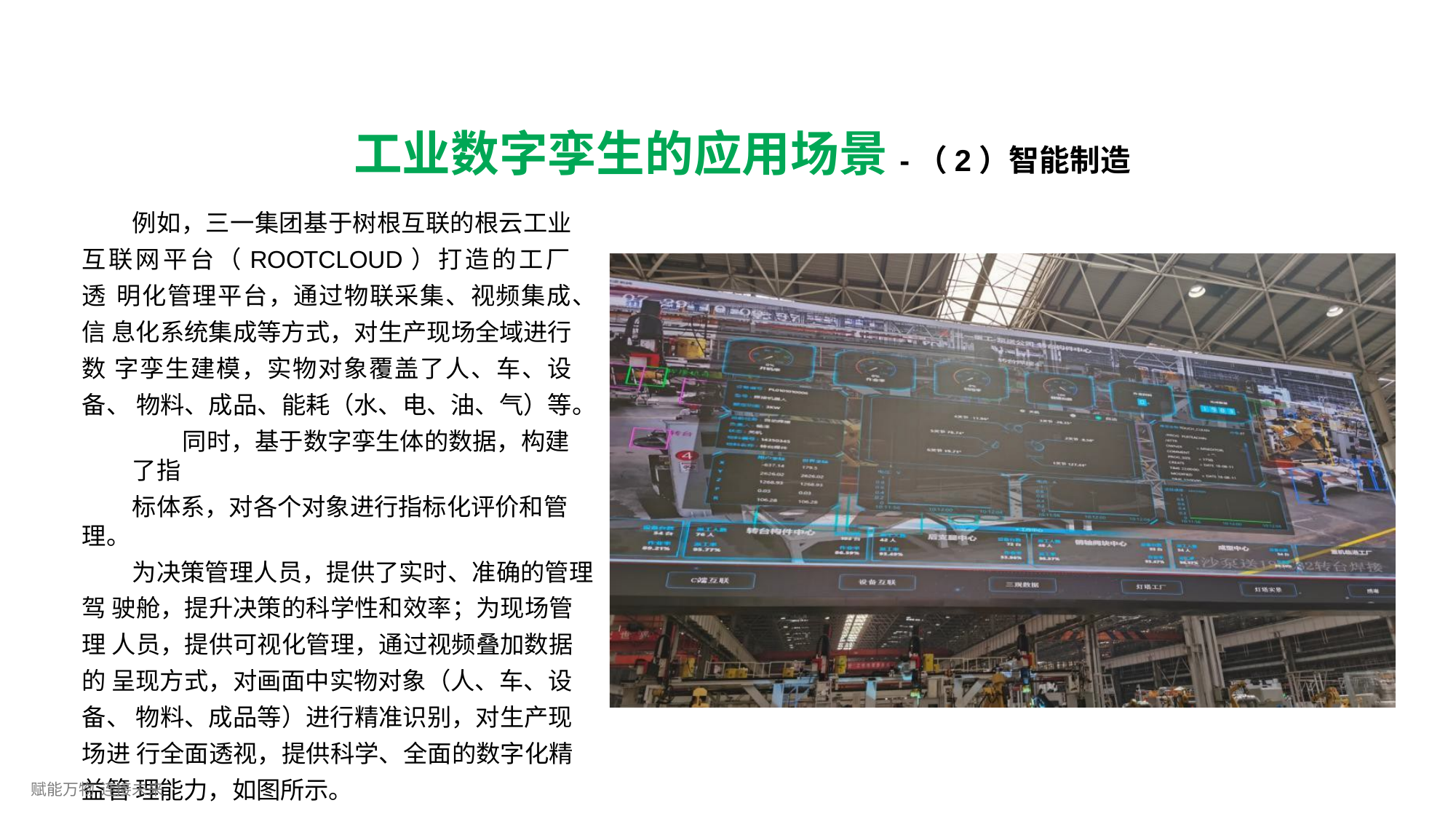

# 工业数字孪生的应用场景-（2）智能制造
例如，三一集团基于树根互联的根云工业 互联网平台（ROOTCLOUD）打造的工厂透 明化管理平台，通过物联采集、视频集成、信 息化系统集成等方式，对生产现场全域进行数 字孪生建模，实物对象覆盖了人、车、设备、 物料、成品、能耗（水、电、油、气）等。
同时，基于数字孪生体的数据，构建了指
标体系，对各个对象进行指标化评价和管理。
为决策管理人员，提供了实时、准确的管理驾 驶舱，提升决策的科学性和效率；为现场管理 人员，提供可视化管理，通过视频叠加数据的 呈现方式，对画面中实物对象（人、车、设备、 物料、成品等）进行精准识别，对生产现场进 行全面透视，提供科学、全面的数字化精益管 理能力，如图所示。

赋能万物 连接未来